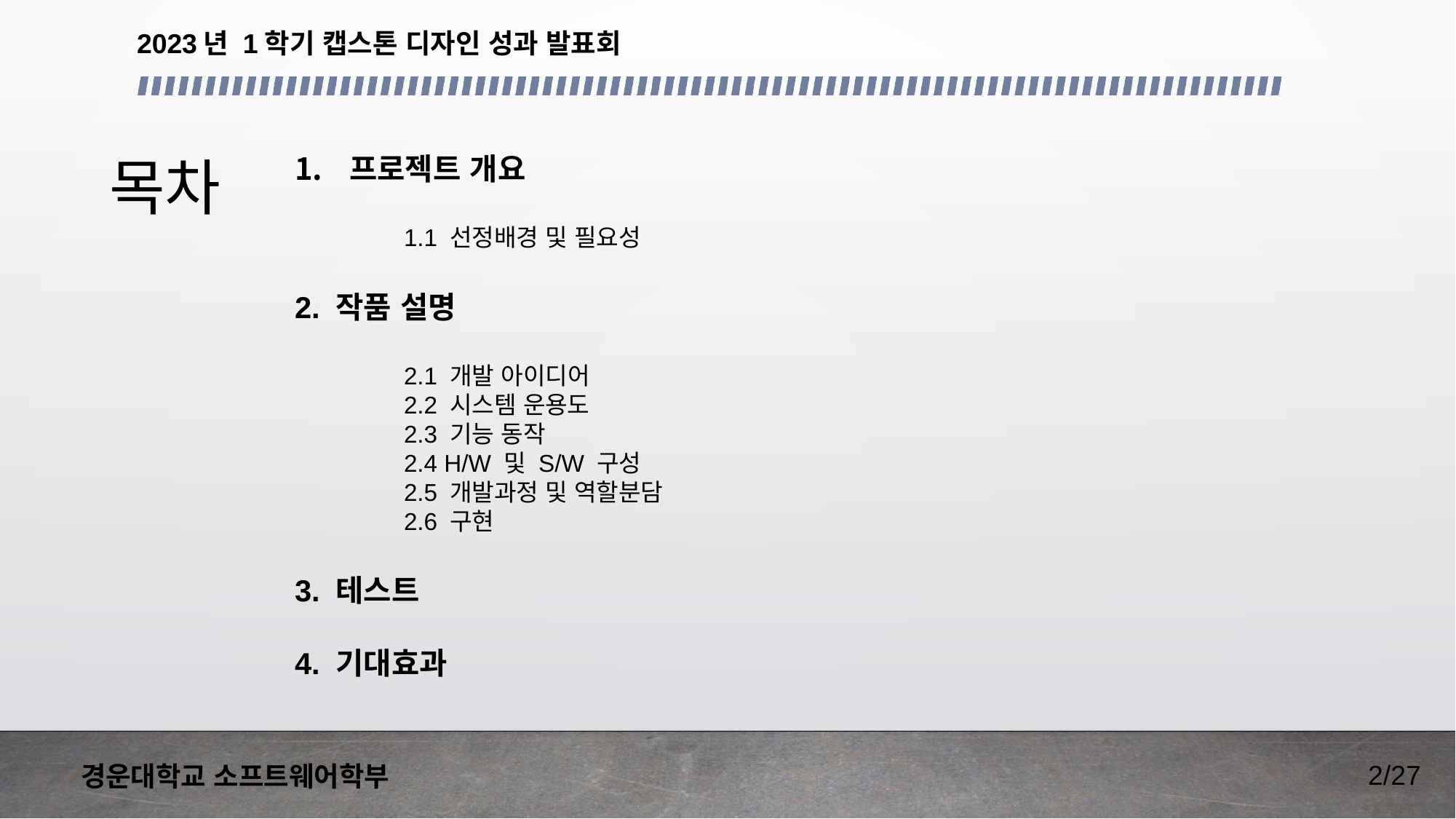

2023년 1학기 캡스톤 디자인 성과 발표회
목차
프로젝트 개요

	1.1 선정배경 및 필요성

2. 작품 설명

	2.1 개발 아이디어
	2.2 시스템 운용도
	2.3 기능 동작
	2.4 H/W 및 S/W 구성
	2.5 개발과정 및 역할분담
	2.6 구현

3. 테스트

4. 기대효과
2/27
경운대학교 소프트웨어학부